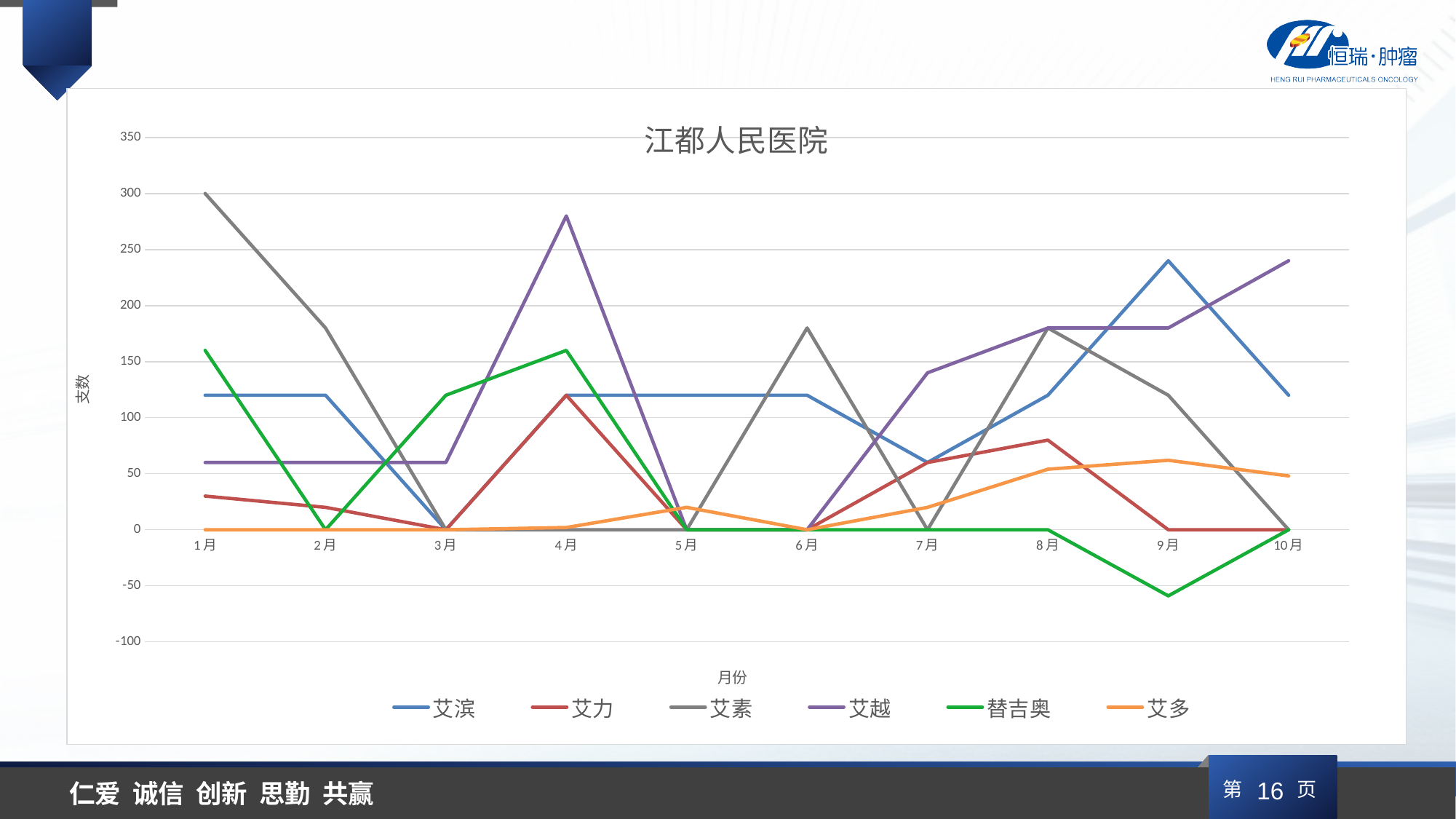

### Chart: 江都人民医院

| Category | 艾滨 | 艾力 | 艾素 | 艾越 | 替吉奥 | 艾多 |
|---|---|---|---|---|---|---|
| 1月 | 120.0 | 30.0 | 300.0 | 60.0 | 160.0 | 0.0 |
| 2月 | 120.0 | 20.0 | 180.0 | 60.0 | 0.0 | 0.0 |
| 3月 | 0.0 | 0.0 | 0.0 | 60.0 | 120.0 | 0.0 |
| 4月 | 120.0 | 120.0 | 0.0 | 280.0 | 160.0 | 2.0 |
| 5月 | 120.0 | 0.0 | 0.0 | 0.0 | 0.0 | 20.0 |
| 6月 | 120.0 | 0.0 | 180.0 | 0.0 | 0.0 | 0.0 |
| 7月 | 60.0 | 60.0 | 0.0 | 140.0 | 0.0 | 20.0 |
| 8月 | 120.0 | 80.0 | 180.0 | 180.0 | 0.0 | 54.0 |
| 9月 | 240.0 | 0.0 | 120.0 | 180.0 | -59.0 | 62.0 |
| 10月 | 120.0 | 0.0 | 0.0 | 240.0 | 0.0 | 48.0 |